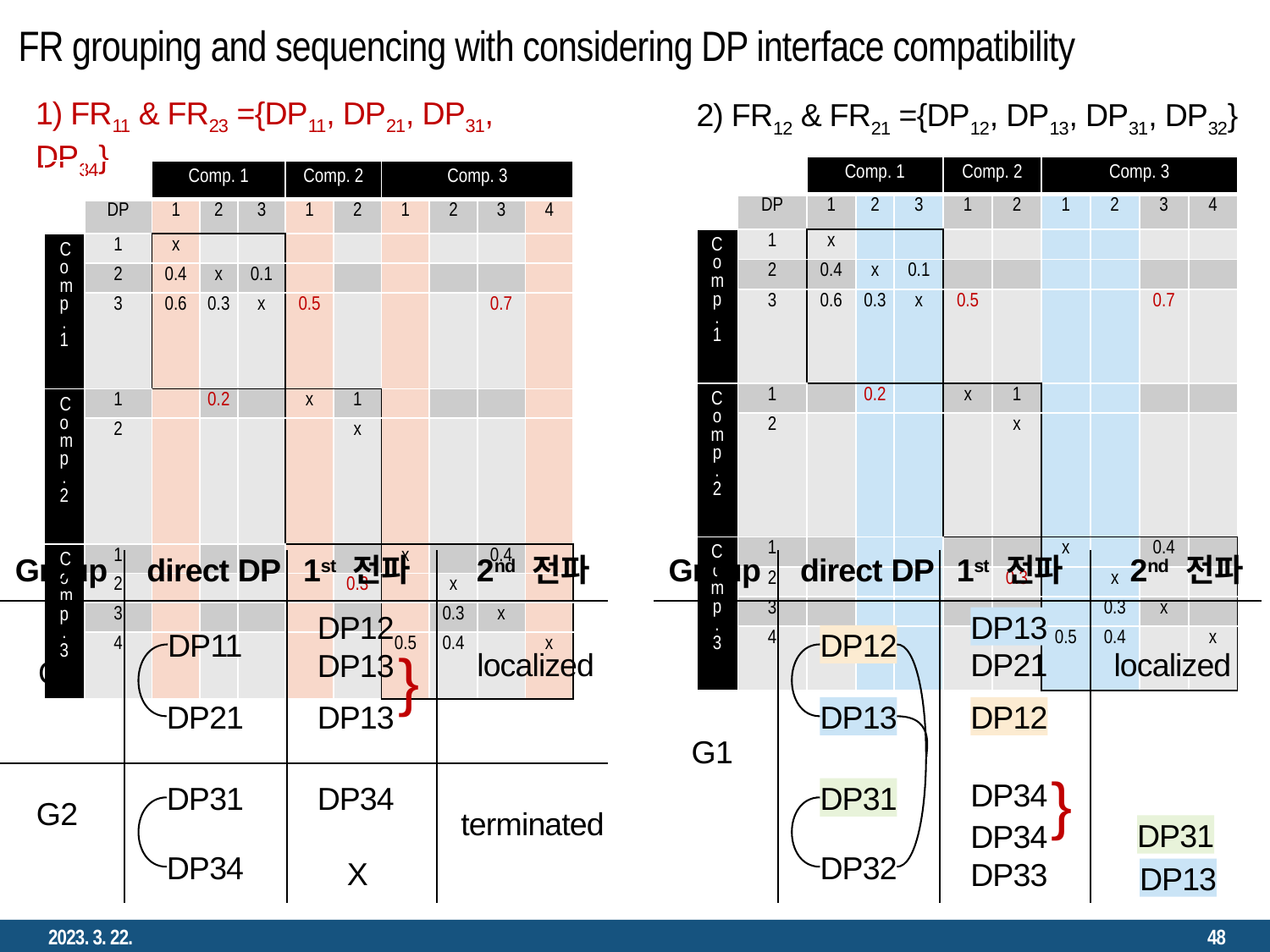

iteration (revisited) 횟수 / 전체 변경되어야 할 DP 수 / 저 값이 어떤 차이를 만들어내는지. (단순 숫자의 유무로만 고려한 내용)
FR grouping and sequencing with considering DP interface compatibility
1) FR11 & FR23 ={DP11, DP21, DP31, DP34}
2) FR12 & FR21 ={DP12, DP13, DP31, DP32}
|  |  | Comp. 1 |  |  | Comp. 2 |  | Comp. 3 |  |  |  |
| --- | --- | --- | --- | --- | --- | --- | --- | --- | --- | --- |
|  | DP | 1 | 2 | 3 | 1 | 2 | 1 | 2 | 3 | 4 |
| Comp. 1 | 1 | x |  |  |  |  |  |  |  |  |
|  | 2 | 0.4 | x | 0.1 |  |  |  |  |  |  |
|  | 3 | 0.6 | 0.3 | x | 0.5 |  |  |  | 0.7 |  |
| Comp.2 | 1 |  | 0.2 |  | x | 1 |  |  |  |  |
|  | 2 |  |  |  |  | x |  |  |  |  |
| Comp .3 | 1 |  |  |  |  |  | x |  | 0.4 |  |
|  | 2 |  |  |  |  | 0.3 |  | x |  |  |
|  | 3 |  |  |  |  |  |  | 0.3 | x |  |
|  | 4 |  |  |  |  |  | 0.5 | 0.4 |  | x |
|  |  | Comp. 1 |  |  | Comp. 2 |  | Comp. 3 |  |  |  |
| --- | --- | --- | --- | --- | --- | --- | --- | --- | --- | --- |
|  | DP | 1 | 2 | 3 | 1 | 2 | 1 | 2 | 3 | 4 |
| Comp. 1 | 1 | x |  |  |  |  |  |  |  |  |
|  | 2 | 0.4 | x | 0.1 |  |  |  |  |  |  |
|  | 3 | 0.6 | 0.3 | x | 0.5 |  |  |  | 0.7 |  |
| Comp.2 | 1 |  | 0.2 |  | x | 1 |  |  |  |  |
|  | 2 |  |  |  |  | x |  |  |  |  |
| Comp .3 | 1 |  |  |  |  |  | x |  | 0.4 |  |
|  | 2 |  |  |  |  | 0.3 |  | x |  |  |
|  | 3 |  |  |  |  |  |  | 0.3 | x |  |
|  | 4 |  |  |  |  |  | 0.5 | 0.4 |  | x |
Group
direct DP
1st 전파
2nd 전파
Group
direct DP
1st 전파
2nd 전파
DP12
DP13
DP13
DP11
DP12
localized
DP21
localized
G1
{
DP21
DP13
DP13
DP12
G1
DP34
DP34
DP31
DP31
{
G2
terminated
DP31
DP34
DP33
DP34
DP32
X
DP13
2023. 3. 22.
48